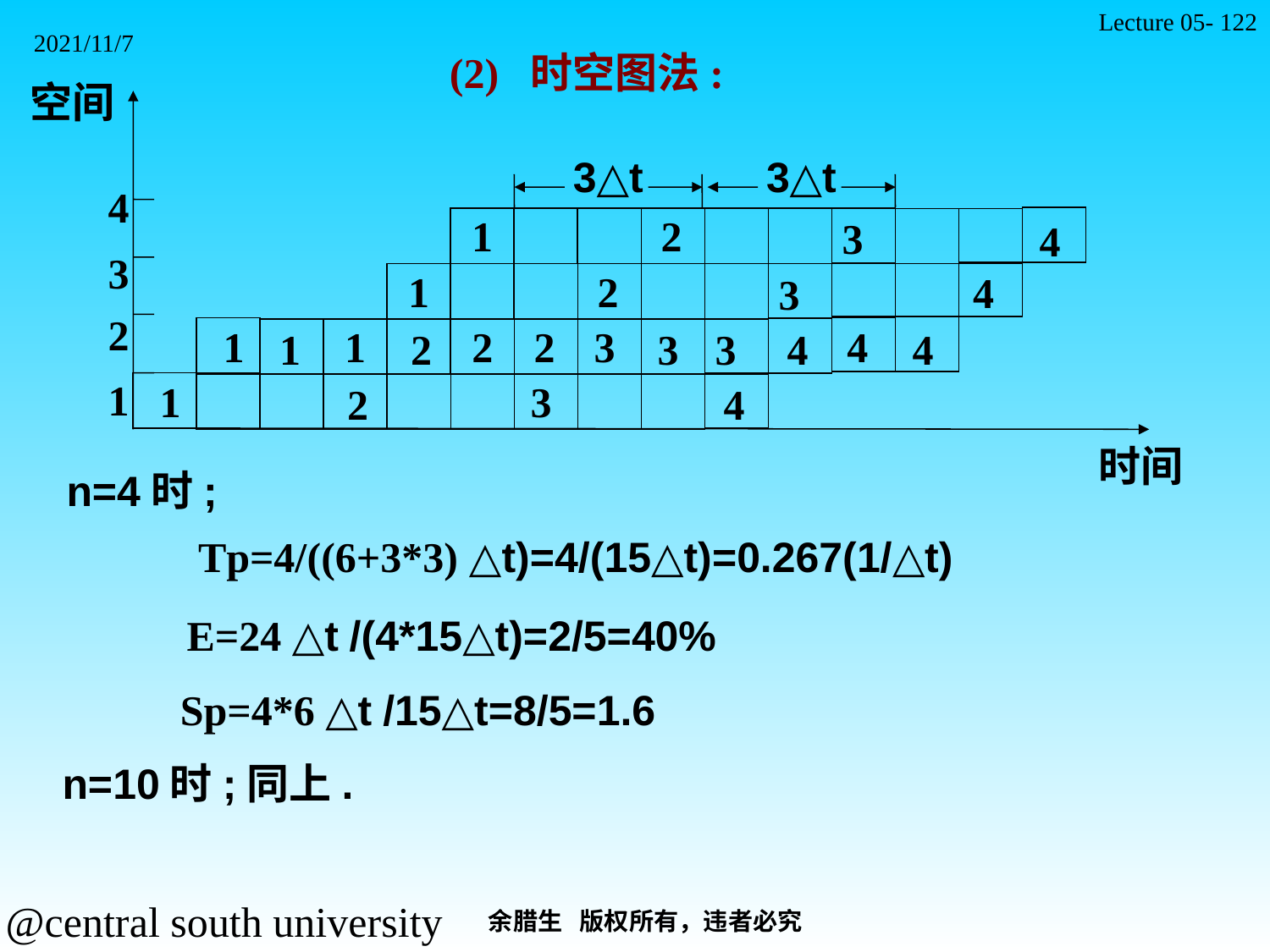

Lecture 05- 122
2021/11/7
(2)  时空图法:
空间

3△t
3△t
4

1
2
3

4

3
1
2
4
3

2
1
1
2
2
3
1
2
3
3
4
4

4

1
3
2
4
1

时间

n=4时;
Tp=4/((6+3*3) △t)=4/(15△t)=0.267(1/△t)
E=24 △t /(4*15△t)=2/5=40%
Sp=4*6 △t /15△t=8/5=1.6
n=10时;同上.
余腊生   版权所有，违者必究